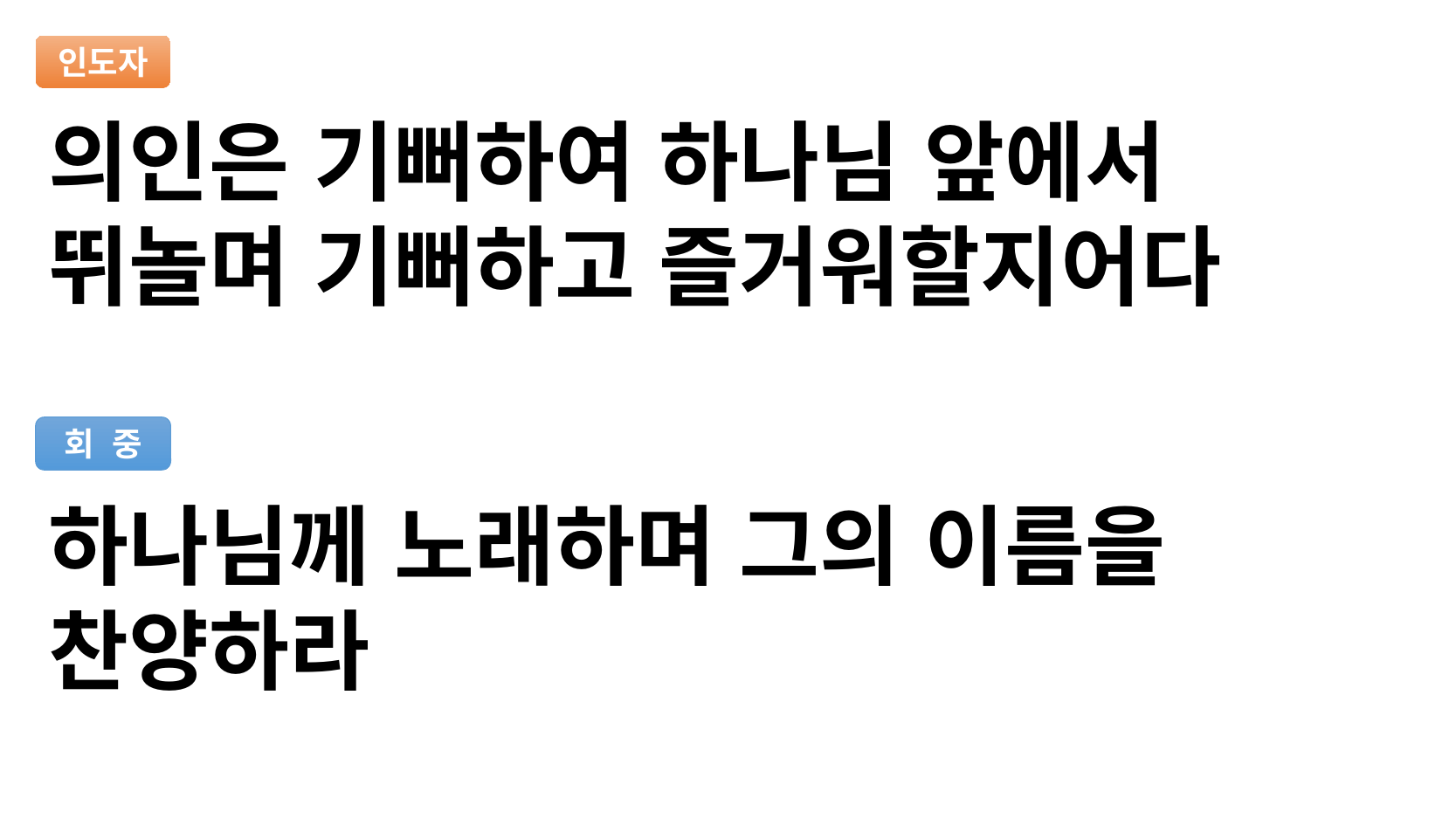

의인은 기뻐하여 하나님 앞에서 뛰놀며 기뻐하고 즐거워할지어다
하나님께 노래하며 그의 이름을 찬양하라